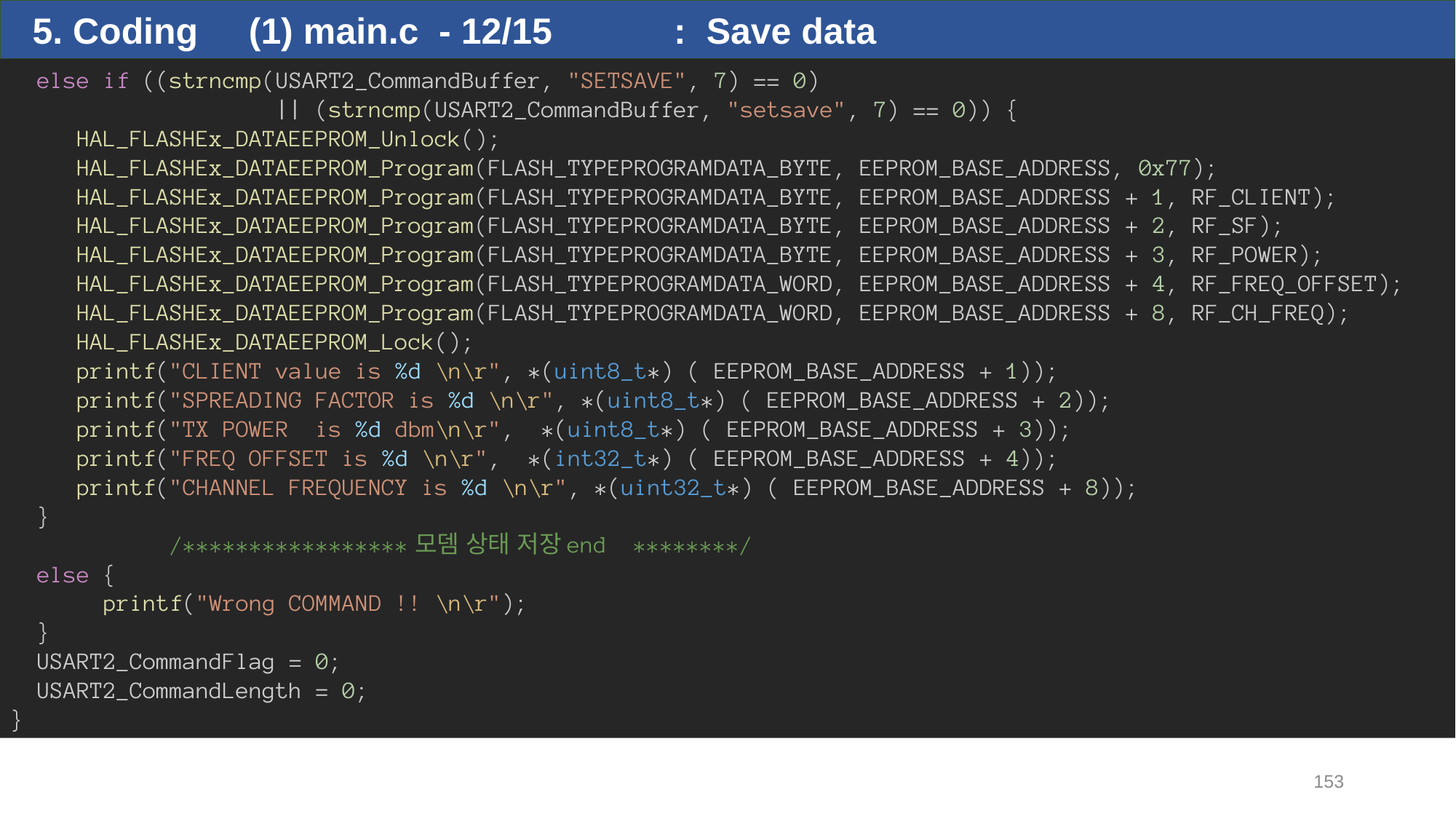

5. Coding     (1) main.c  - 12/15            :  Save data
  else if ((strncmp(USART2_CommandBuffer, "SETSAVE", 7) == 0)
                    || (strncmp(USART2_CommandBuffer, "setsave", 7) == 0)) {
     HAL_FLASHEx_DATAEEPROM_Unlock();
     HAL_FLASHEx_DATAEEPROM_Program(FLASH_TYPEPROGRAMDATA_BYTE, EEPROM_BASE_ADDRESS, 0x77);
     HAL_FLASHEx_DATAEEPROM_Program(FLASH_TYPEPROGRAMDATA_BYTE, EEPROM_BASE_ADDRESS + 1, RF_CLIENT);
     HAL_FLASHEx_DATAEEPROM_Program(FLASH_TYPEPROGRAMDATA_BYTE, EEPROM_BASE_ADDRESS + 2, RF_SF);
     HAL_FLASHEx_DATAEEPROM_Program(FLASH_TYPEPROGRAMDATA_BYTE, EEPROM_BASE_ADDRESS + 3, RF_POWER);
     HAL_FLASHEx_DATAEEPROM_Program(FLASH_TYPEPROGRAMDATA_WORD, EEPROM_BASE_ADDRESS + 4, RF_FREQ_OFFSET);
     HAL_FLASHEx_DATAEEPROM_Program(FLASH_TYPEPROGRAMDATA_WORD, EEPROM_BASE_ADDRESS + 8, RF_CH_FREQ);
     HAL_FLASHEx_DATAEEPROM_Lock();
     printf("CLIENT value is %d \n\r", *(uint8_t*) ( EEPROM_BASE_ADDRESS + 1));
     printf("SPREADING FACTOR is %d \n\r", *(uint8_t*) ( EEPROM_BASE_ADDRESS + 2));
     printf("TX POWER  is %d dbm\n\r",  *(uint8_t*) ( EEPROM_BASE_ADDRESS + 3));
     printf("FREQ OFFSET is %d \n\r",  *(int32_t*) ( EEPROM_BASE_ADDRESS + 4));
     printf("CHANNEL FREQUENCY is %d \n\r", *(uint32_t*) ( EEPROM_BASE_ADDRESS + 8));
  }
            /*****************모뎀 상태 저장end  ********/
  else {
       printf("Wrong COMMAND !! \n\r");
  }
  USART2_CommandFlag = 0;
  USART2_CommandLength = 0;
}
153